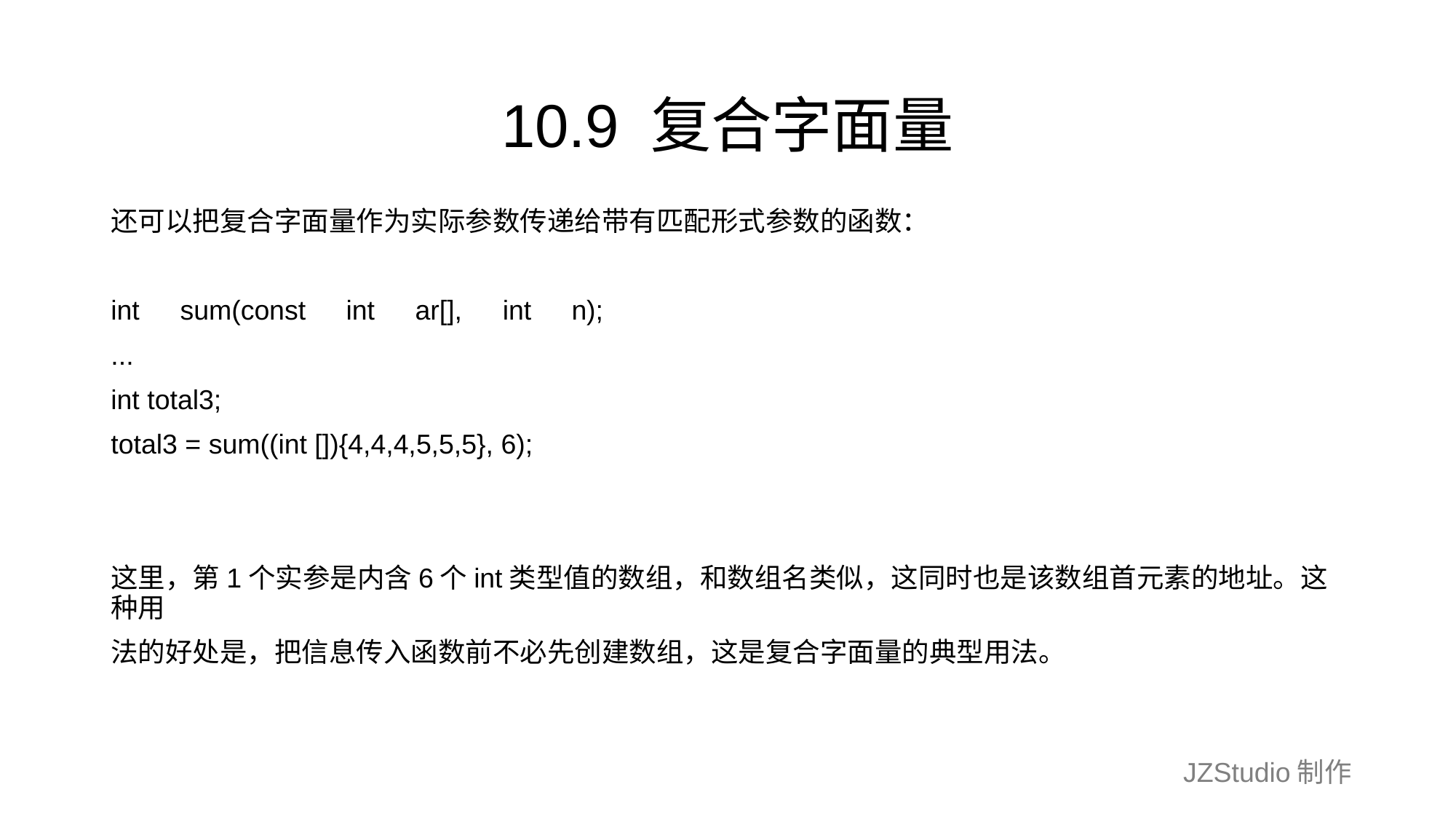

# 10.9 复合字面量
还可以把复合字面量作为实际参数传递给带有匹配形式参数的函数：

int　sum(const　int　ar[],　int　n);
...
int total3;
total3 = sum((int []){4,4,4,5,5,5}, 6);

这里，第1个实参是内含6个int类型值的数组，和数组名类似，这同时也是该数组首元素的地址。这种用
法的好处是，把信息传入函数前不必先创建数组，这是复合字面量的典型用法。